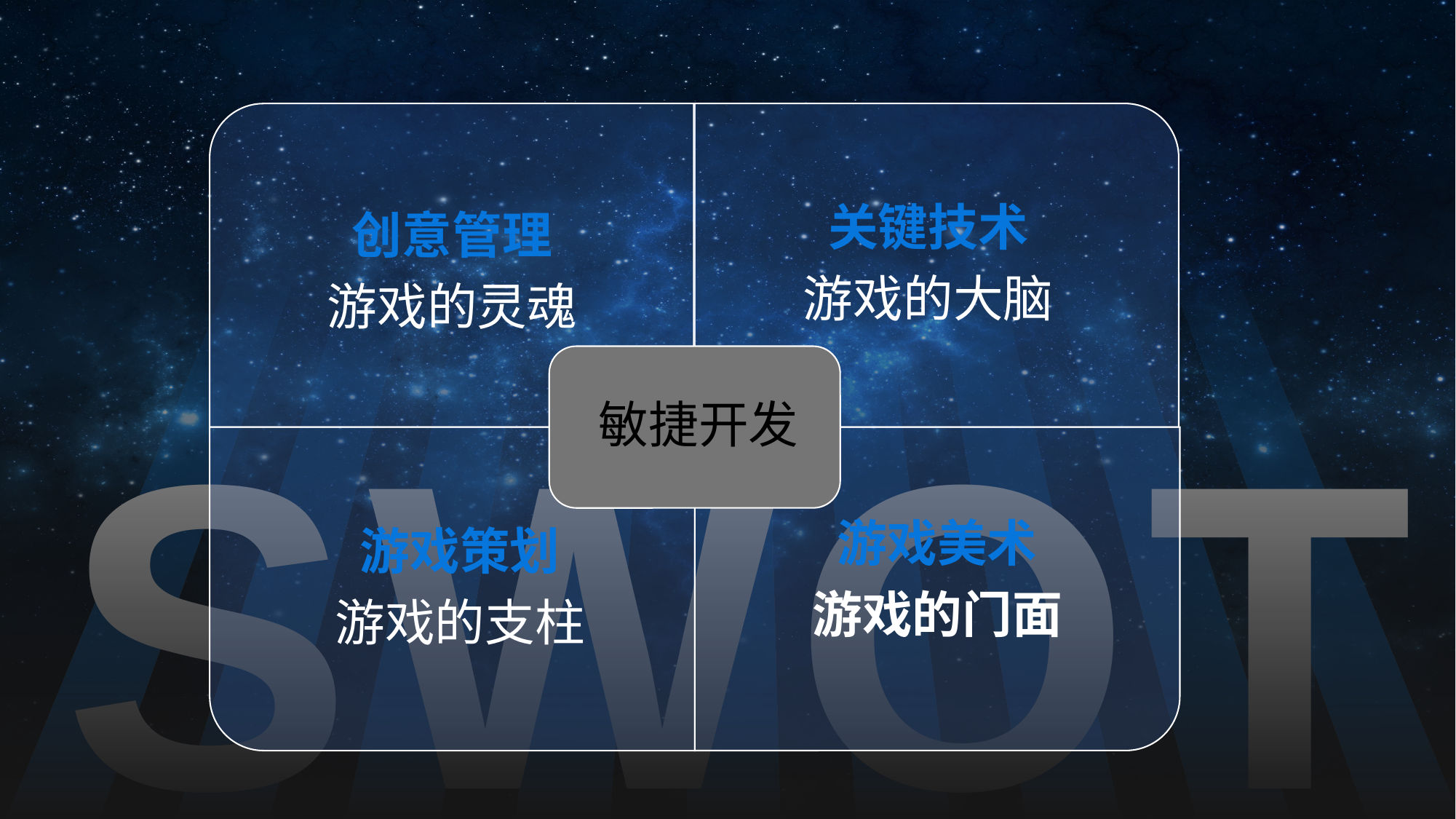

创意管理
游戏的灵魂
关键技术
游戏的大脑
游戏策划
游戏的支柱
游戏美术
游戏的门面
敏捷开发

SWOT